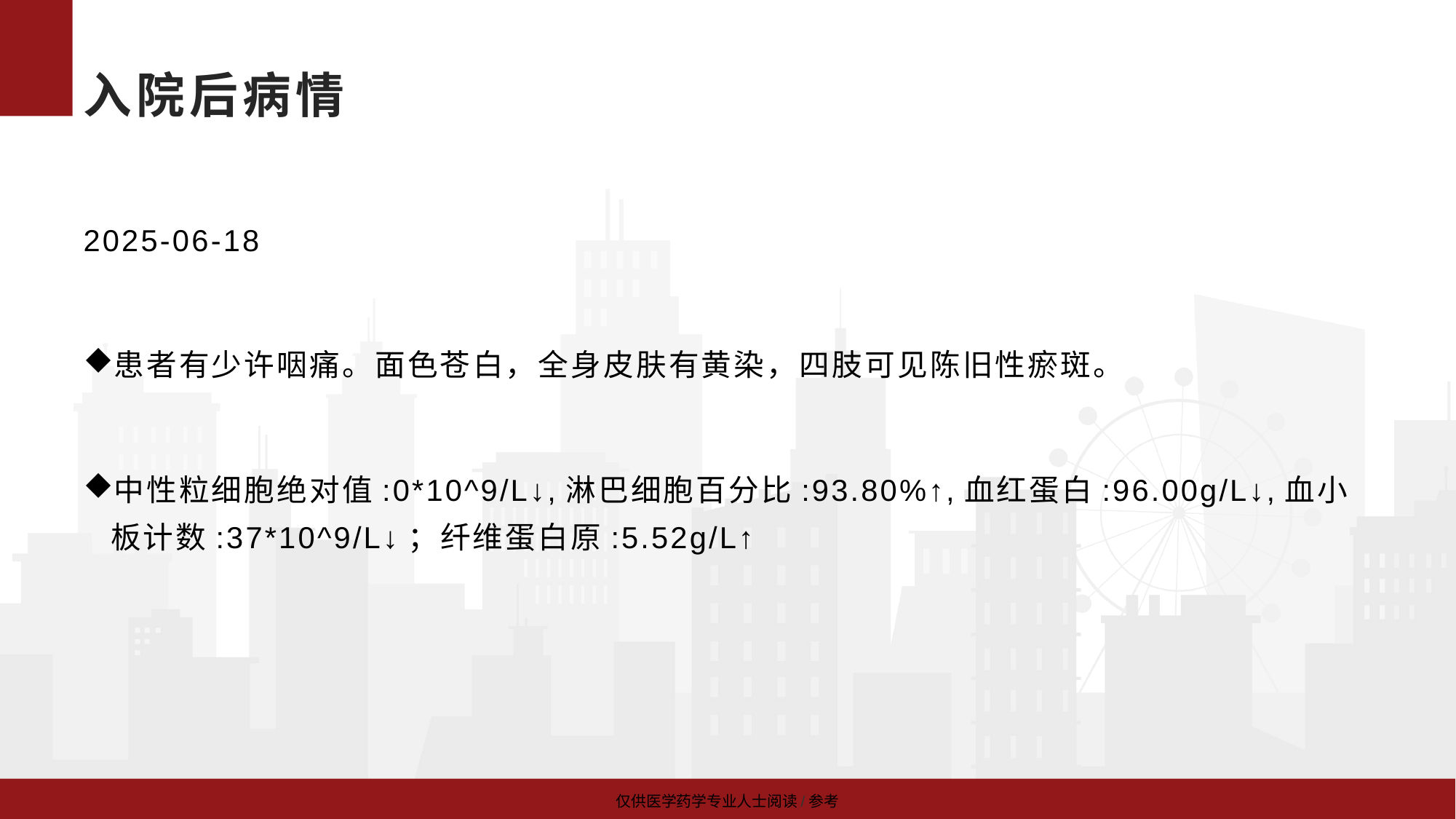

# 入院后病情
2025-06-18

患者有少许咽痛。面色苍白，全身皮肤有黄染，四肢可见陈旧性瘀斑。

中性粒细胞绝对值:0*10^9/L↓,淋巴细胞百分比:93.80%↑,血红蛋白:96.00g/L↓,血小板计数:37*10^9/L↓；纤维蛋白原:5.52g/L↑

仅供医学药学专业人士阅读/参考